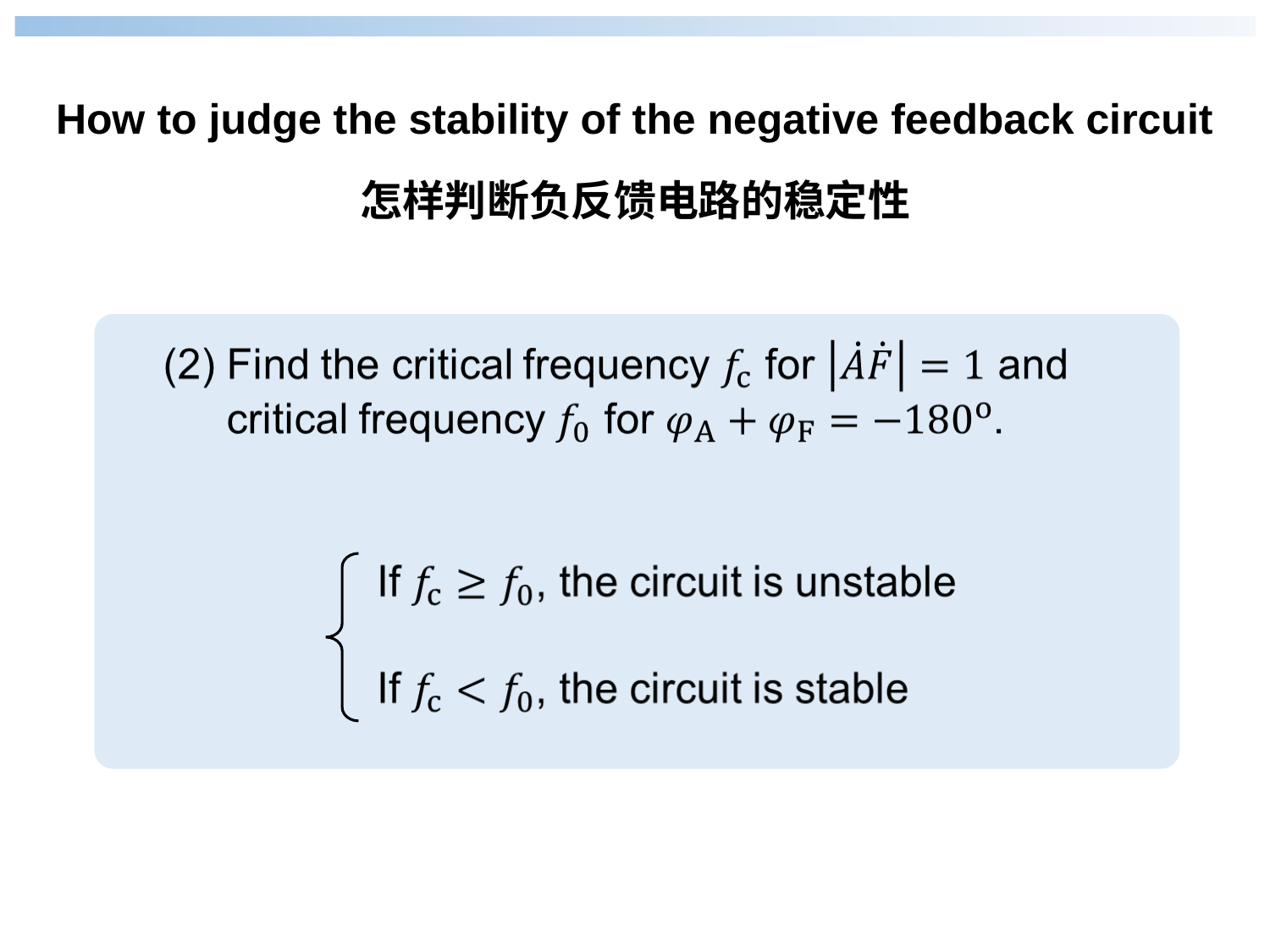

How to judge the stability of the negative feedback circuit
怎样判断负反馈电路的稳定性